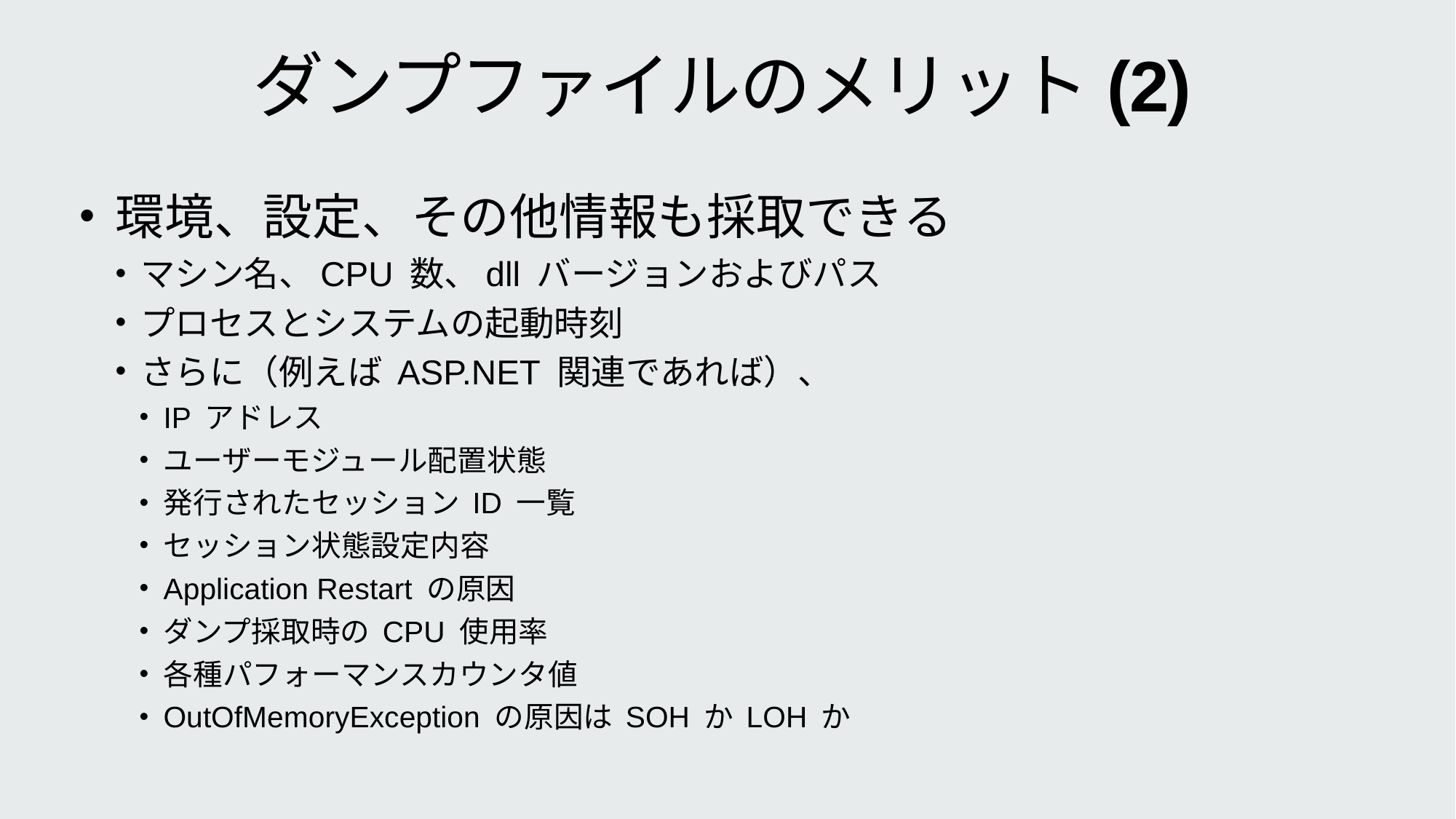

# ダンプファイルのメリット(2)
環境、設定、その他情報も採取できる
マシン名、CPU 数、dll バージョンおよびパス
プロセスとシステムの起動時刻
さらに（例えば ASP.NET 関連であれば）、
IP アドレス
ユーザーモジュール配置状態
発行されたセッション ID 一覧
セッション状態設定内容
Application Restart の原因
ダンプ採取時の CPU 使用率
各種パフォーマンスカウンタ値
OutOfMemoryException の原因は SOH か LOH か